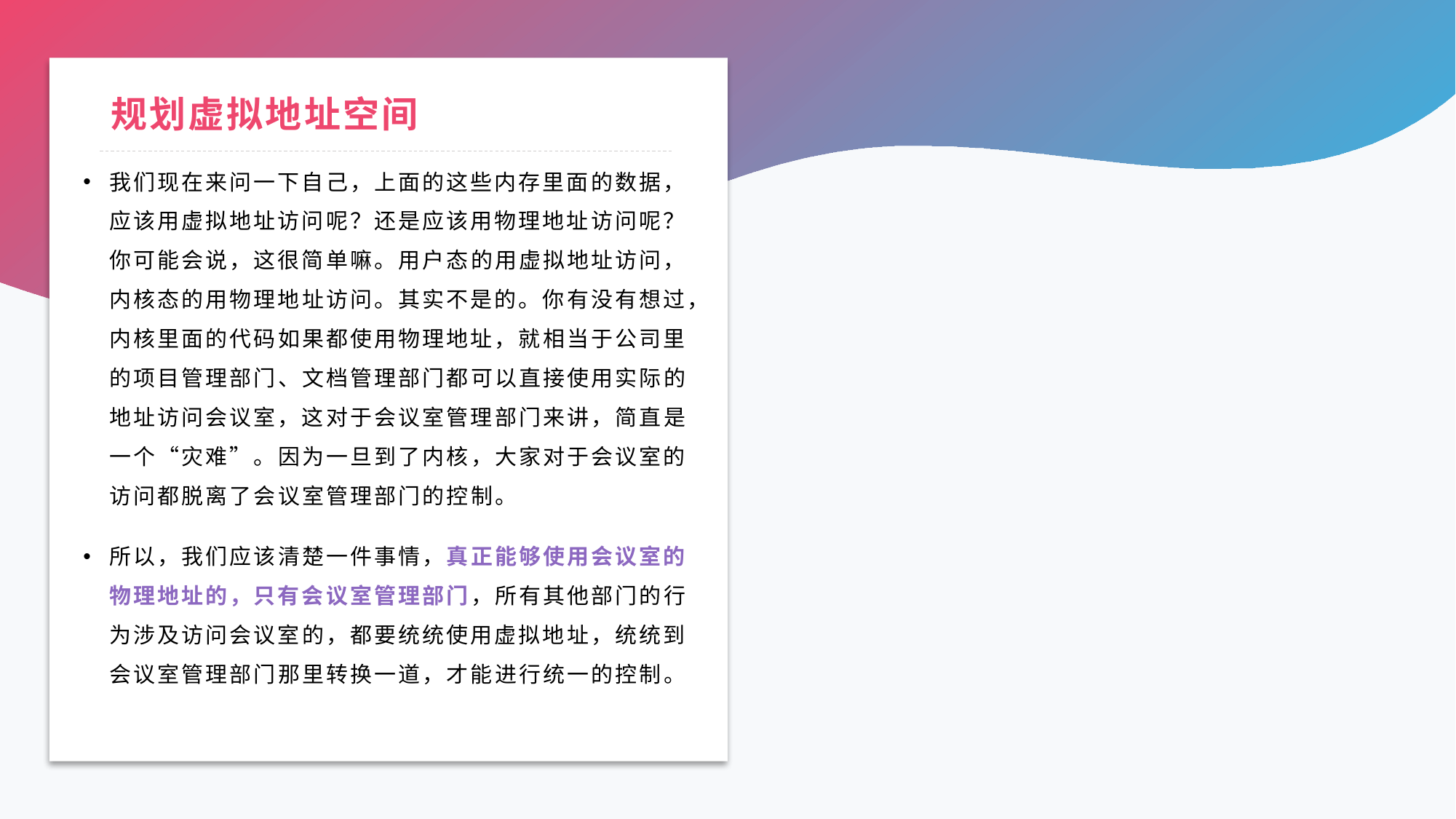

# 规划虚拟地址空间
我们现在来问一下自己，上面的这些内存里面的数据，应该用虚拟地址访问呢？还是应该用物理地址访问呢？你可能会说，这很简单嘛。用户态的用虚拟地址访问，内核态的用物理地址访问。其实不是的。你有没有想过，内核里面的代码如果都使用物理地址，就相当于公司里的项目管理部门、文档管理部门都可以直接使用实际的地址访问会议室，这对于会议室管理部门来讲，简直是一个“灾难”。因为一旦到了内核，大家对于会议室的访问都脱离了会议室管理部门的控制。
所以，我们应该清楚一件事情，真正能够使用会议室的物理地址的，只有会议室管理部门，所有其他部门的行为涉及访问会议室的，都要统统使用虚拟地址，统统到会议室管理部门那里转换一道，才能进行统一的控制。